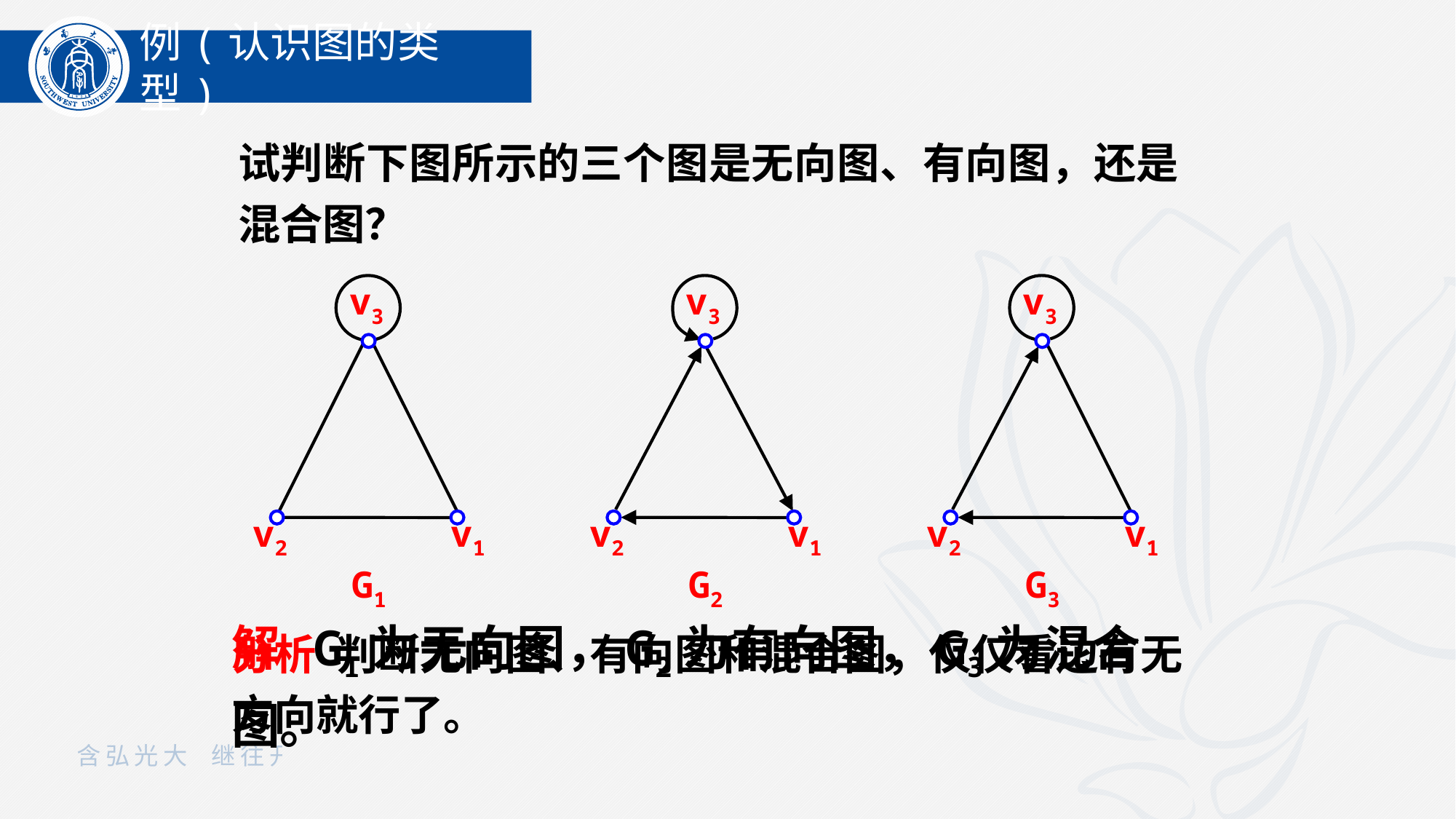

例(认识图的类型)
试判断下图所示的三个图是无向图、有向图，还是混合图？

v3

v2
v1

G1

v3

v2
v1

G2

v3

v2
v1

G3
分析  判断无向图、有向图和混合图，仅仅看边有无方向就行了。
解  G1为无向图，G2为有向图，G3为混合图。